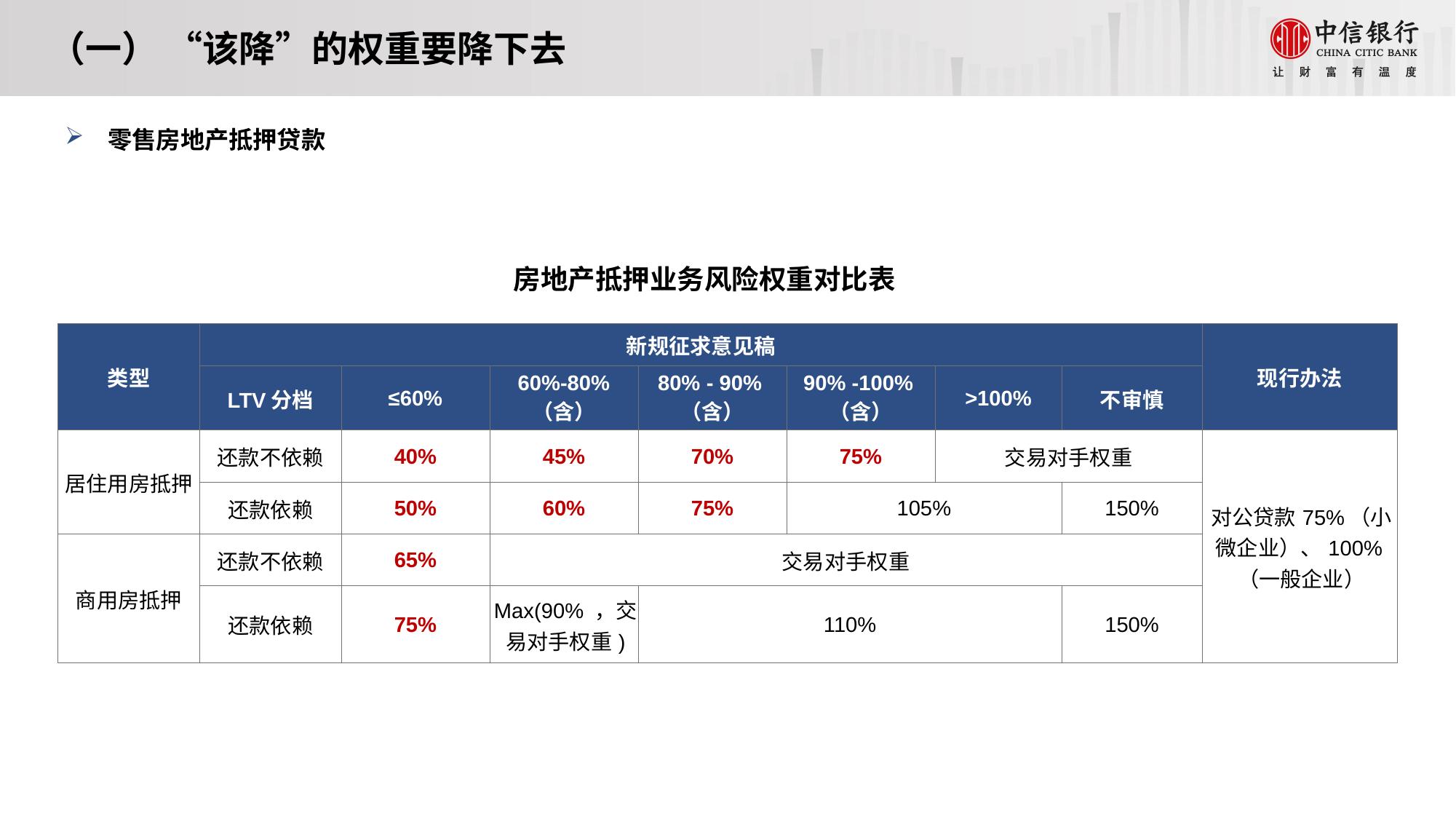

（一） “该降”的权重要降下去
零售房地产抵押贷款
加大对存量数据的补录工作
房地产抵押业务风险权重对比表
| 类型 | 新规征求意见稿 |  |  |  |  |  |  | 现行办法 |
| --- | --- | --- | --- | --- | --- | --- | --- | --- |
|  | LTV分档 | ≤60% | 60%-80% （含） | 80% - 90%（含） | 90% -100%（含） | >100% | 不审慎 |  |
| 居住用房抵押 | 还款不依赖 | 40% | 45% | 70% | 75% | 交易对手权重 |  | 对公贷款75%（小微企业）、100%（一般企业） |
|  | 还款依赖 | 50% | 60% | 75% | 105% |  | 150% |  |
| 商用房抵押 | 还款不依赖 | 65% | 交易对手权重 |  |  |  |  |  |
|  | 还款依赖 | 75% | Max(90% ，交易对手权重) | 110% |  |  | 150% |  |
及时动态更新客户财务数据
23